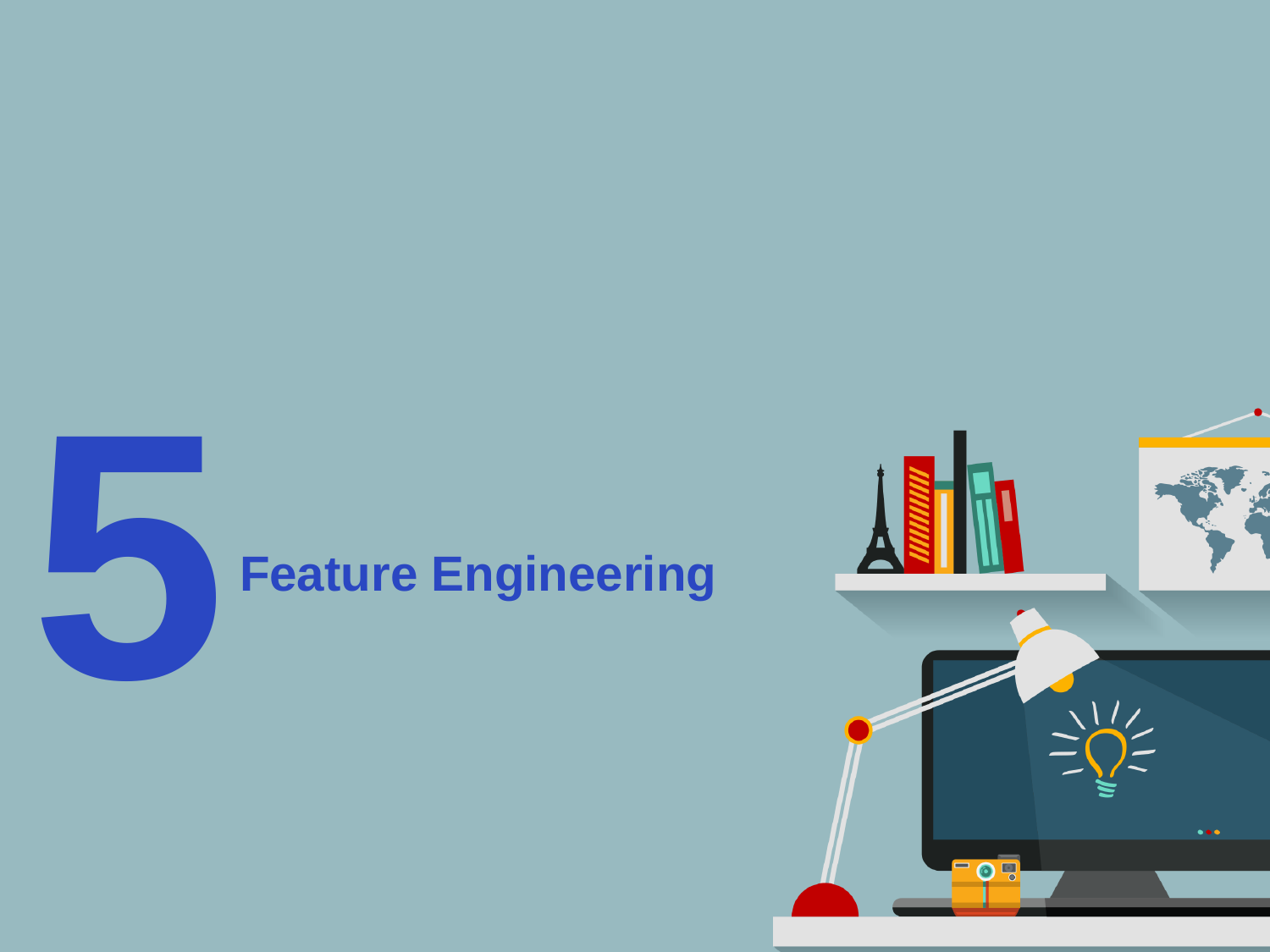

5
Feature Engineering
주요 변수 선정 ( Feature Engineering)